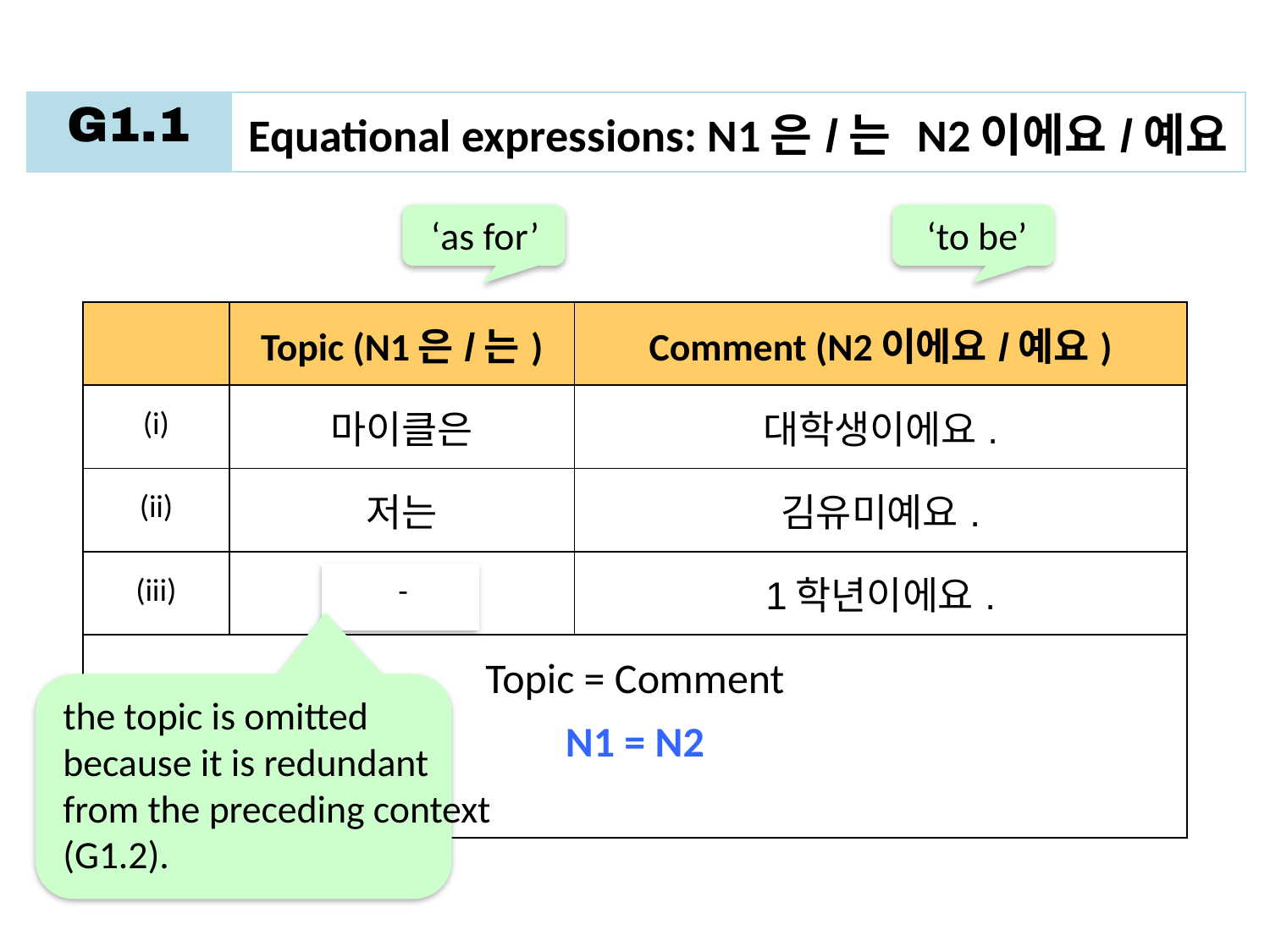

| G1.1 | Equational expressions: N1은/는 N2이에요/예요 |
| --- | --- |

‘as for’

‘to be’
|  | Topic (N1은/는) | Comment (N2이에요/예요) |
| --- | --- | --- |
| (i) | 마이클은 | 대학생이에요. |
| (ii) | 저는 | 김유미예요. |
| (iii) | 저는 | 1학년이에요. |
| Topic = Comment N1 = N2 |  |  |

-

the topic is omitted because it is redundant from the preceding context (G1.2).